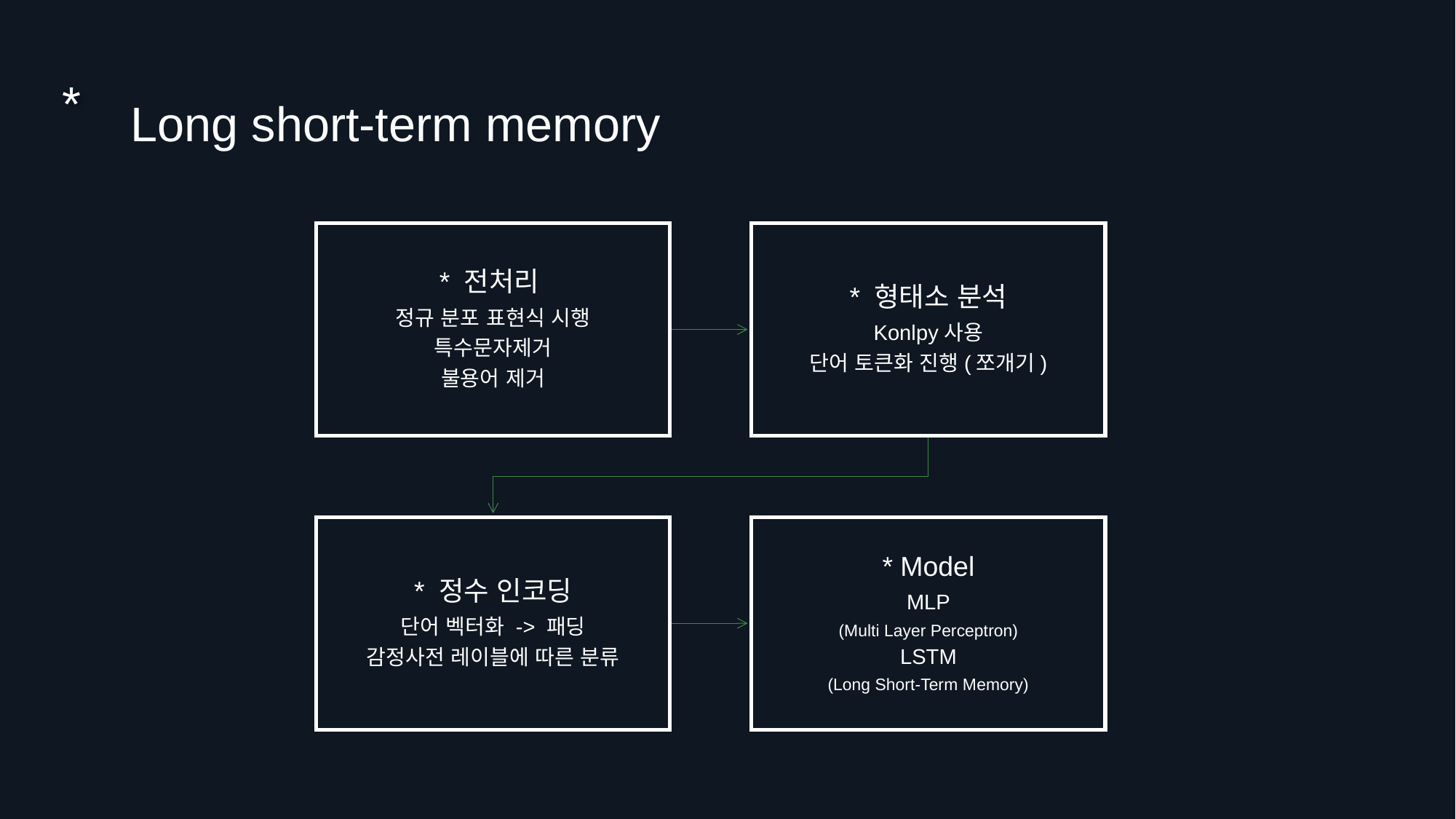

*
Long short-term memory

* 전처리
정규 분포 표현식 시행
특수문자제거
불용어 제거

* 형태소 분석
Konlpy사용
단어 토큰화 진행(쪼개기)

* 정수 인코딩
단어 벡터화 -> 패딩
감정사전 레이블에 따른 분류
* Model
MLP
(Multi Layer Perceptron)
LSTM
(Long Short-Term Memory)
*Team asterisk